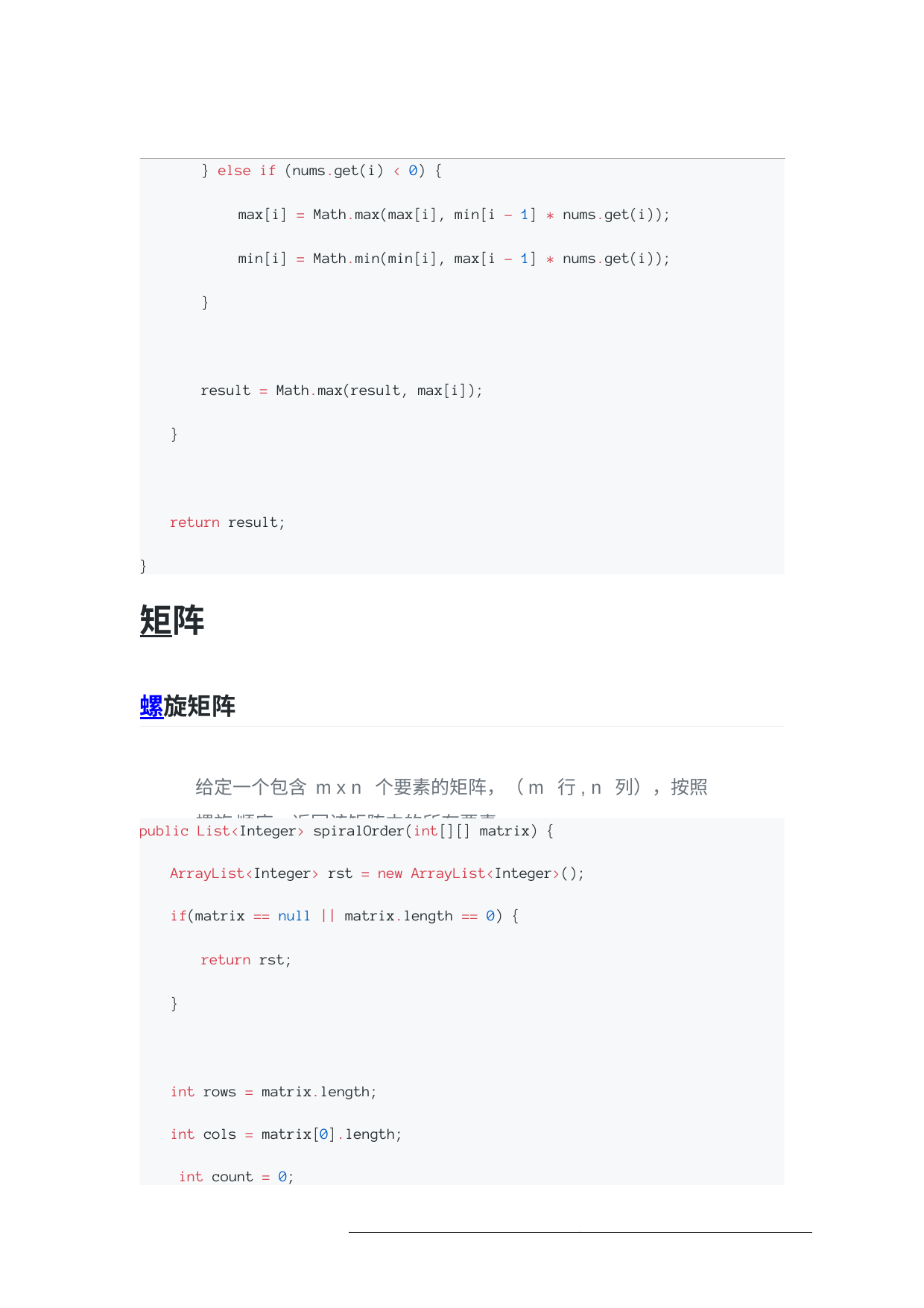

} else if (nums.get(i) < 0) {

max[i] = Math.max(max[i], min[i - 1] * nums.get(i));

min[i] = Math.min(min[i], max[i - 1] * nums.get(i));

}

result = Math.max(result, max[i]);

}

return result;

}
矩阵

螺旋矩阵

给定一个包含 m x n 个要素的矩阵，（m 行, n 列），按照螺旋 顺序，返回该矩阵中的所有要素。

public List<Integer> spiralOrder(int[][] matrix) {
ArrayList<Integer> rst = new ArrayList<Integer>();  if(matrix == null || matrix.length == 0) {

return rst;

}

int rows = matrix.length;  int cols = matrix[0].length;  int count = 0;